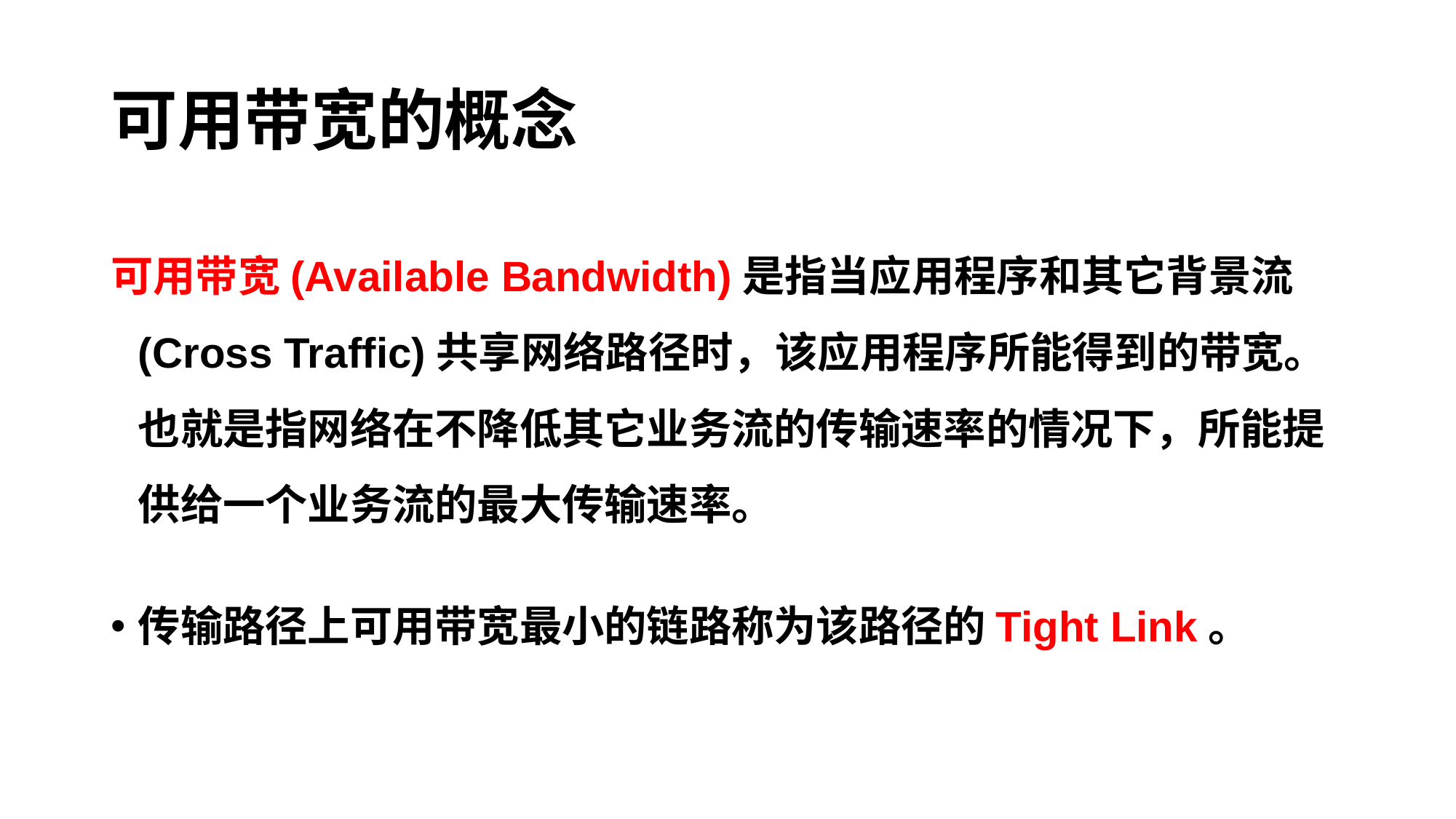

# 可用带宽的概念
可用带宽(Available Bandwidth)是指当应用程序和其它背景流(Cross Traffic)共享网络路径时，该应用程序所能得到的带宽。也就是指网络在不降低其它业务流的传输速率的情况下，所能提供给一个业务流的最大传输速率。

传输路径上可用带宽最小的链路称为该路径的Tight Link。